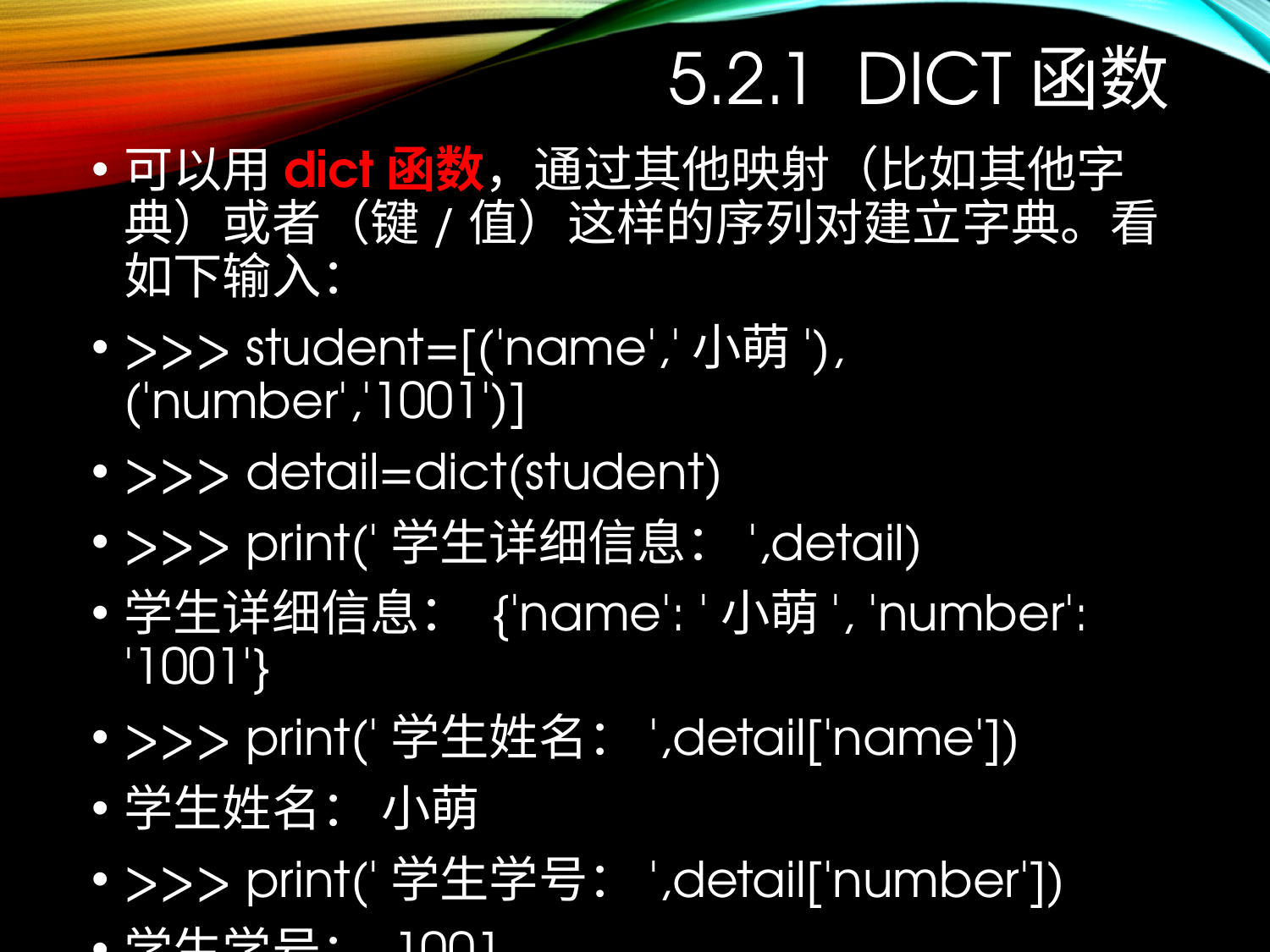

# 5.2.1  dict函数
可以用dict函数，通过其他映射（比如其他字典）或者（键/值）这样的序列对建立字典。看如下输入：
>>> student=[('name','小萌'),('number','1001')]
>>> detail=dict(student)
>>> print('学生详细信息：',detail)
学生详细信息： {'name': '小萌', 'number': '1001'}
>>> print('学生姓名：',detail['name'])
学生姓名： 小萌
>>> print('学生学号：',detail['number'])
学生学号： 1001